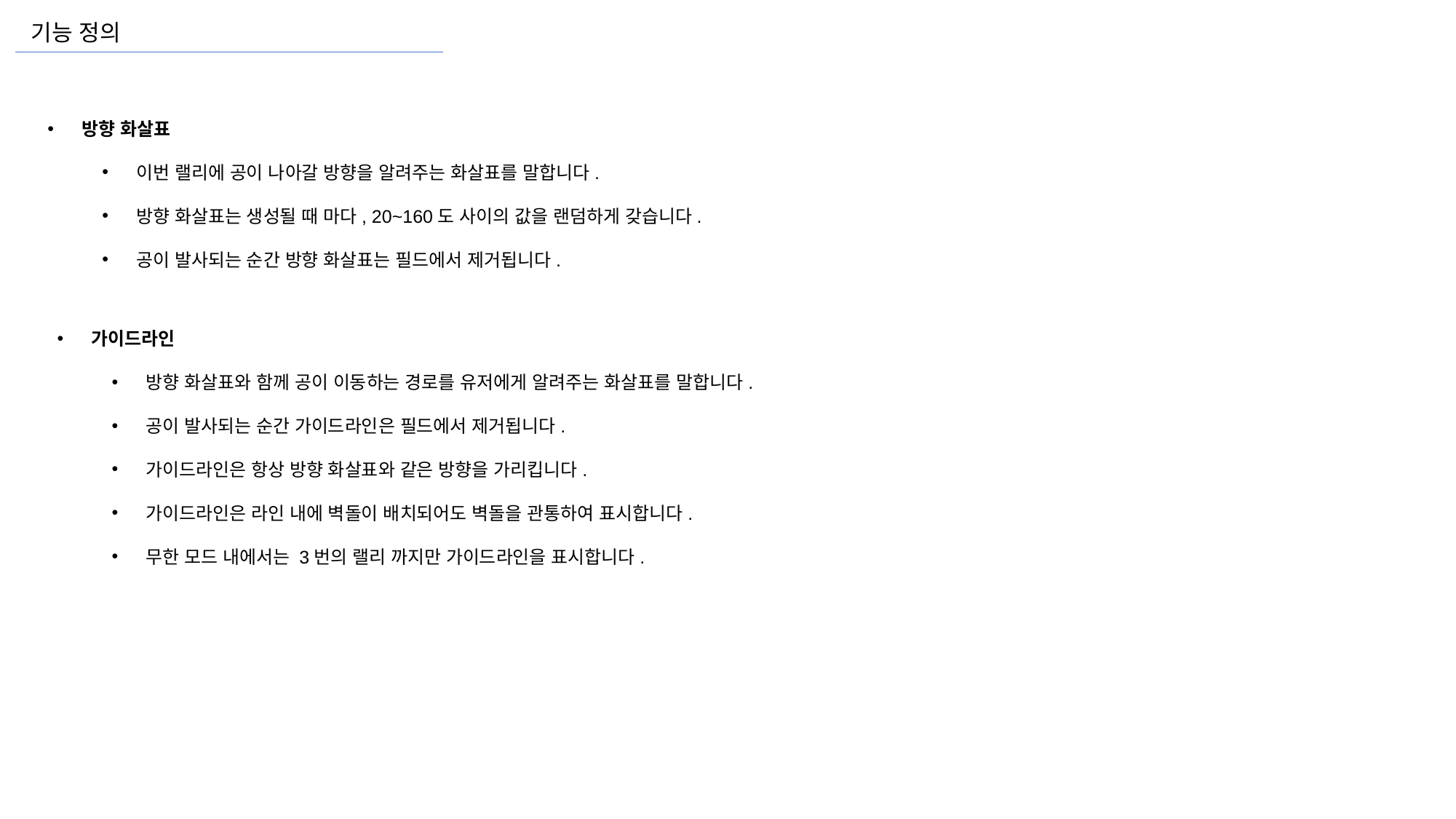

기능 정의
방향 화살표
이번 랠리에 공이 나아갈 방향을 알려주는 화살표를 말합니다.
방향 화살표는 생성될 때 마다, 20~160도 사이의 값을 랜덤하게 갖습니다.
공이 발사되는 순간 방향 화살표는 필드에서 제거됩니다.

가이드라인
방향 화살표와 함께 공이 이동하는 경로를 유저에게 알려주는 화살표를 말합니다.
공이 발사되는 순간 가이드라인은 필드에서 제거됩니다.
가이드라인은 항상 방향 화살표와 같은 방향을 가리킵니다.
가이드라인은 라인 내에 벽돌이 배치되어도 벽돌을 관통하여 표시합니다.
무한 모드 내에서는 3번의 랠리 까지만 가이드라인을 표시합니다.